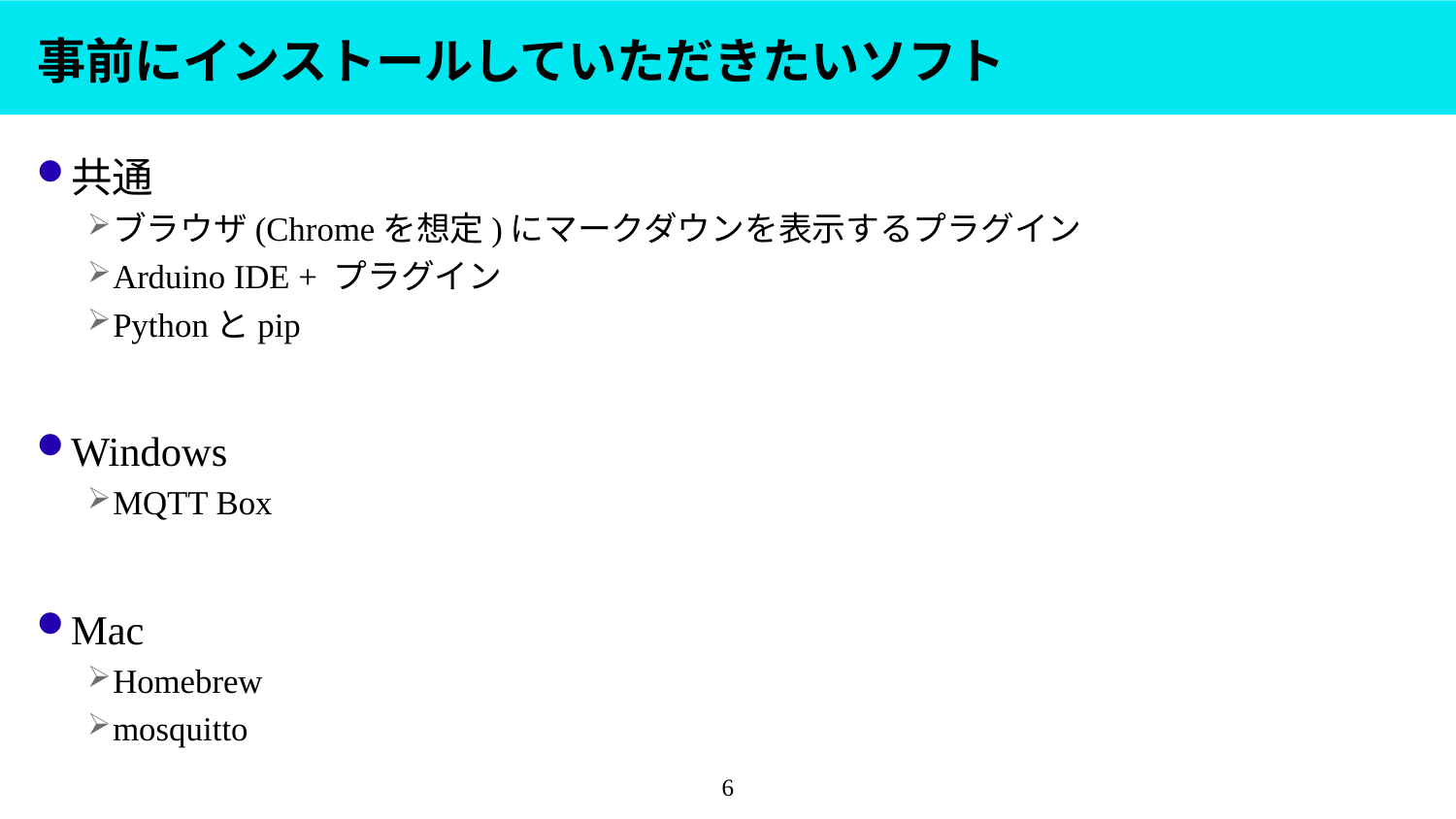

# 事前にインストールしていただきたいソフト
共通
ブラウザ(Chromeを想定)にマークダウンを表示するプラグイン
Arduino IDE + プラグイン
Pythonとpip

Windows
MQTT Box

Mac
Homebrew
mosquitto
6